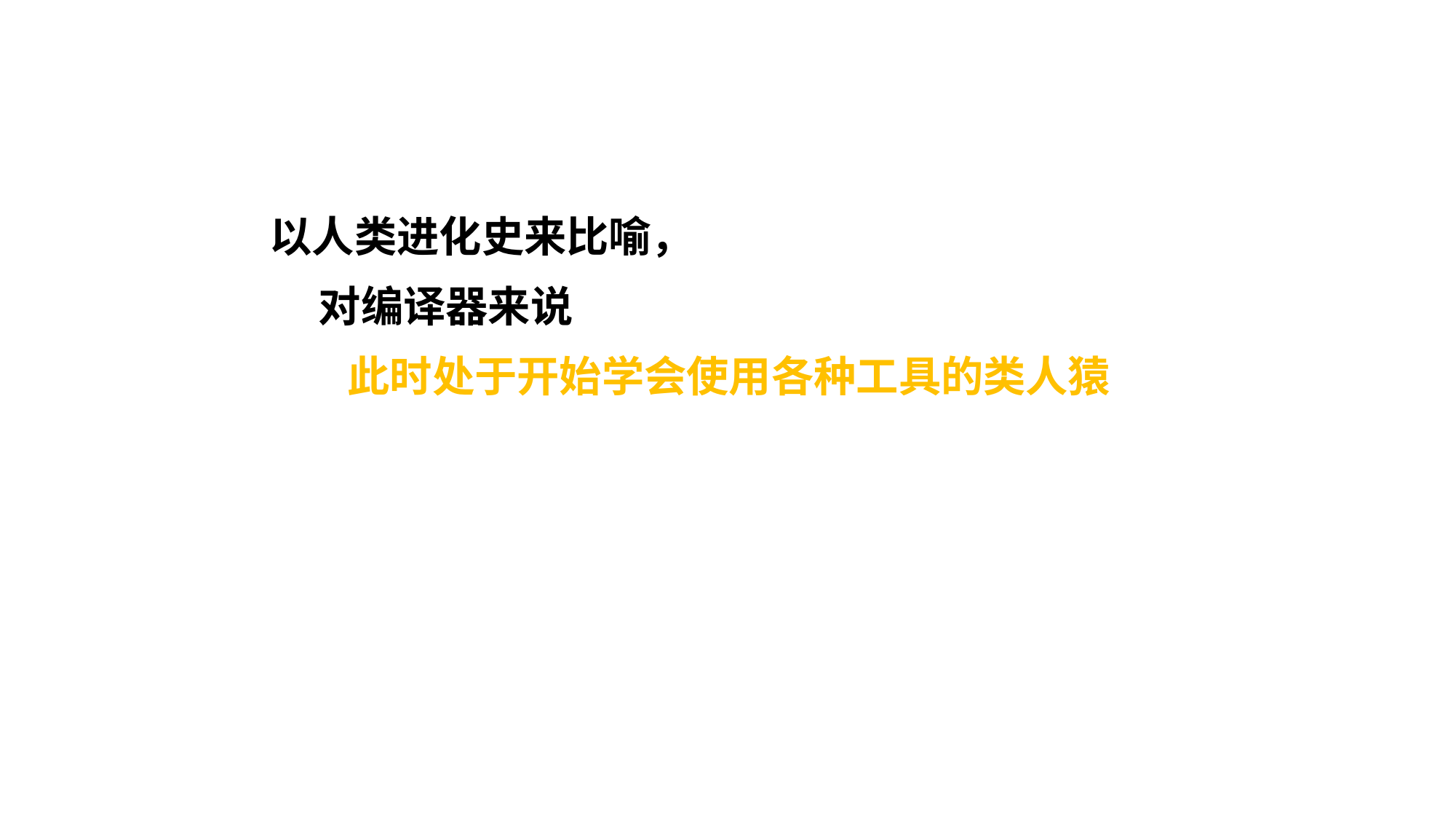

以人类进化史来比喻，
    对编译器来说
       此时处于开始学会使用各种工具的类人猿